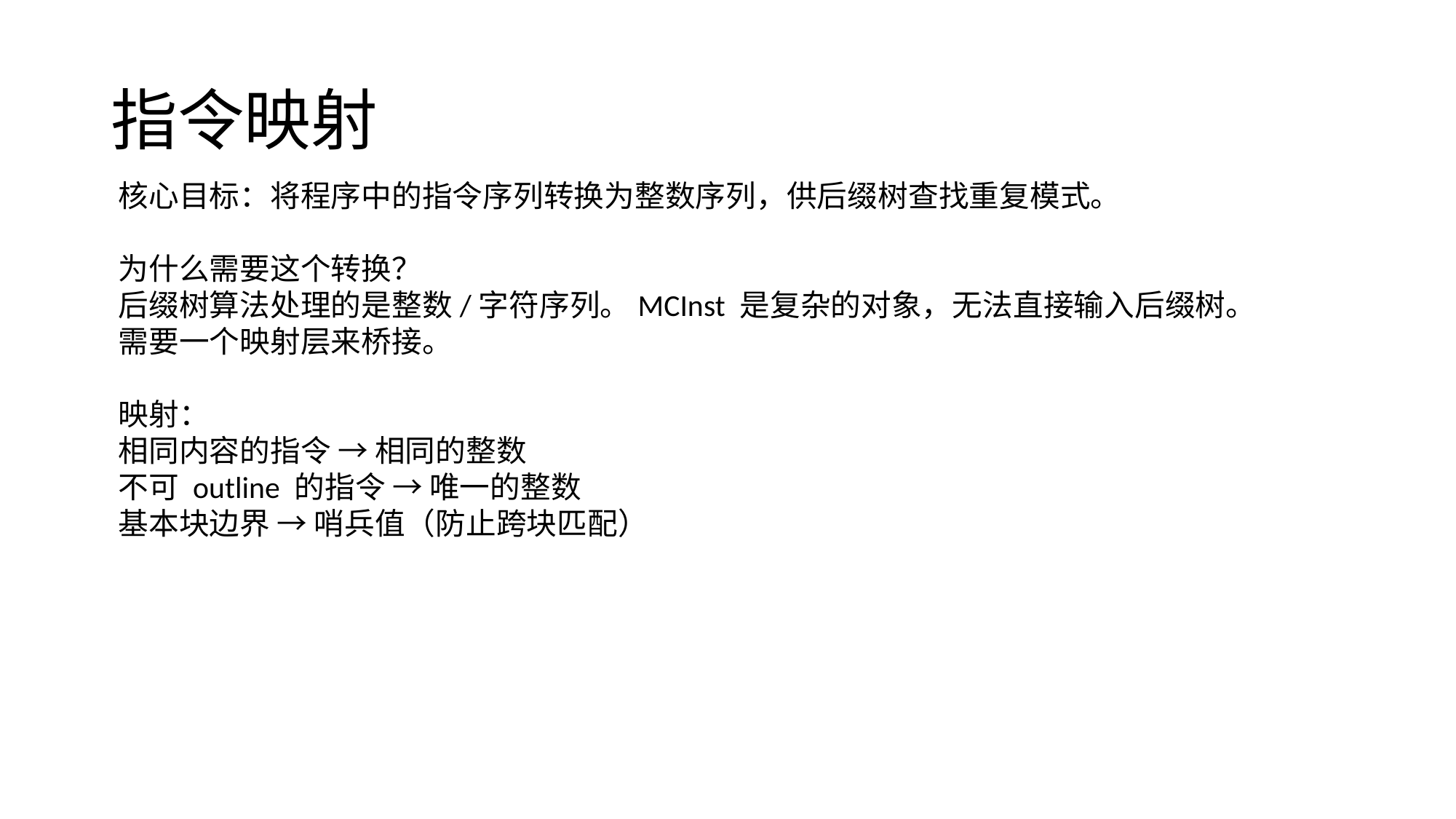

# 指令映射
核心目标：将程序中的指令序列转换为整数序列，供后缀树查找重复模式。

为什么需要这个转换？
后缀树算法处理的是整数/字符序列。MCInst 是复杂的对象，无法直接输入后缀树。
需要一个映射层来桥接。

映射：
相同内容的指令 → 相同的整数
不可 outline 的指令 → 唯一的整数
基本块边界 → 哨兵值（防止跨块匹配）